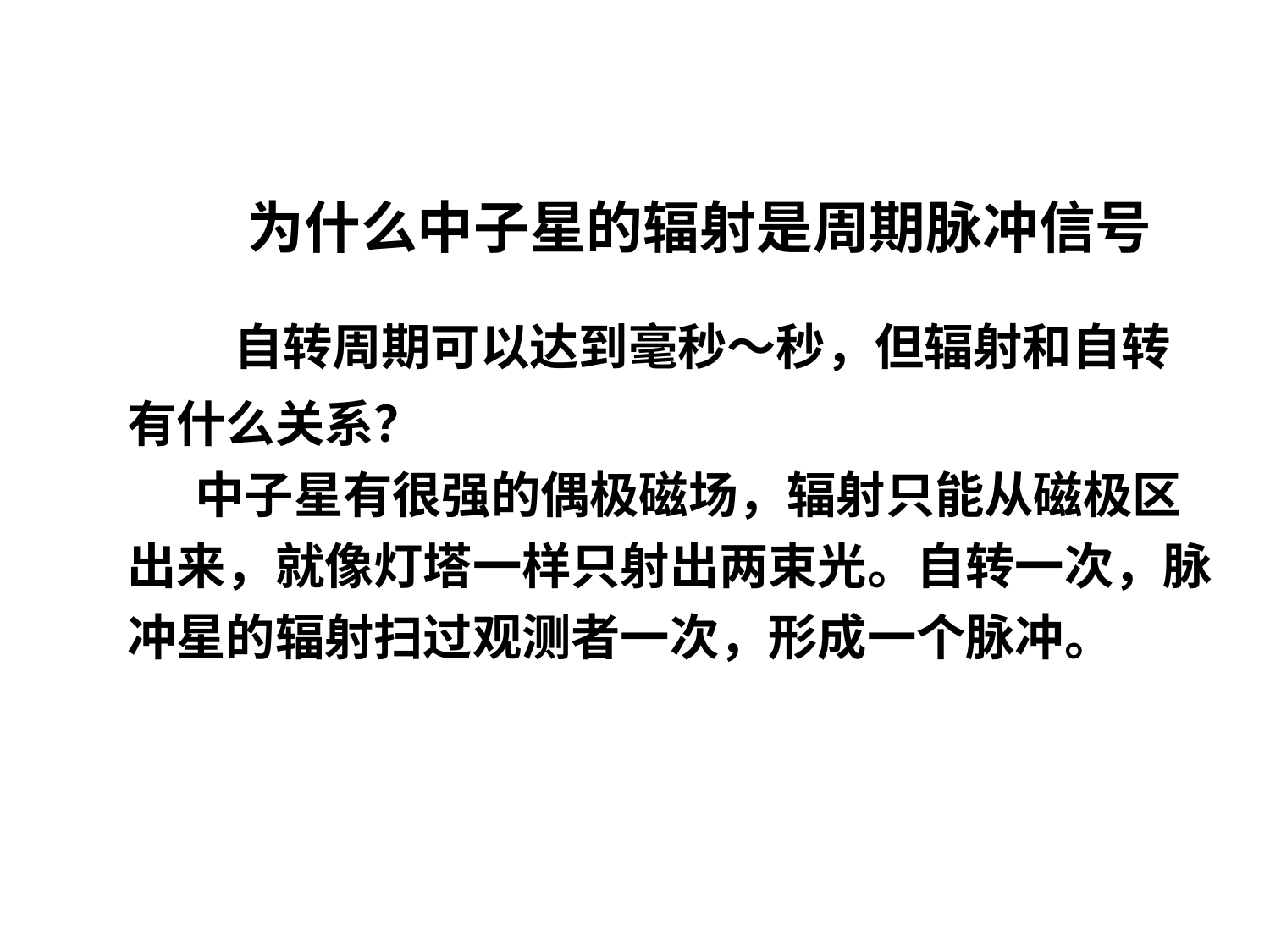

为什么中子星的辐射是周期脉冲信号
     自转周期可以达到毫秒～秒，但辐射和自转有什么关系？
     中子星有很强的偶极磁场，辐射只能从磁极区出来，就像灯塔一样只射出两束光。自转一次，脉冲星的辐射扫过观测者一次，形成一个脉冲。